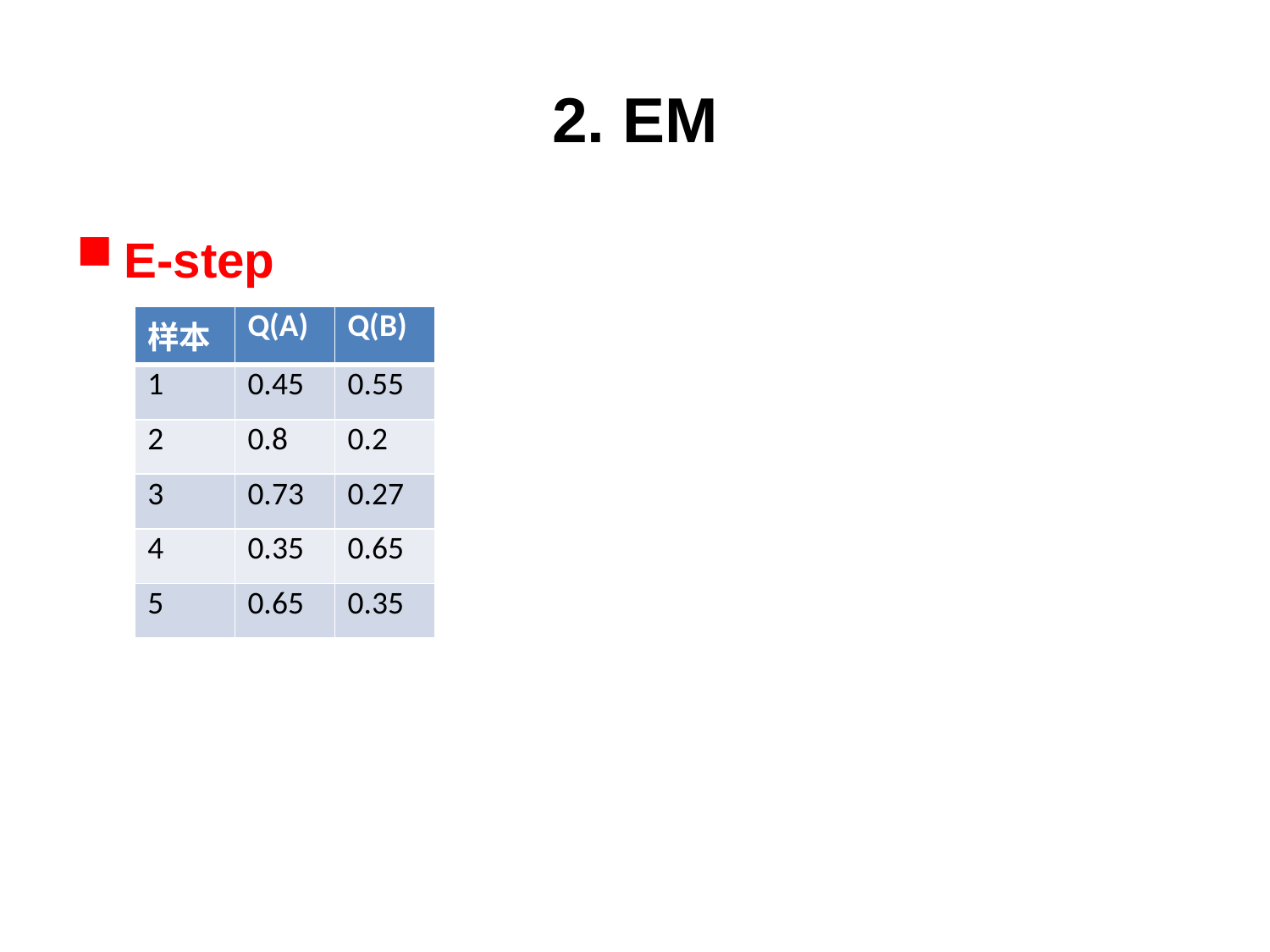

# 2. EM
E-step

| 样本 | Q(A) | Q(B) |
| --- | --- | --- |
| 1 | 0.45 | 0.55 |
| 2 | 0.8 | 0.2 |
| 3 | 0.73 | 0.27 |
| 4 | 0.35 | 0.65 |
| 5 | 0.65 | 0.35 |